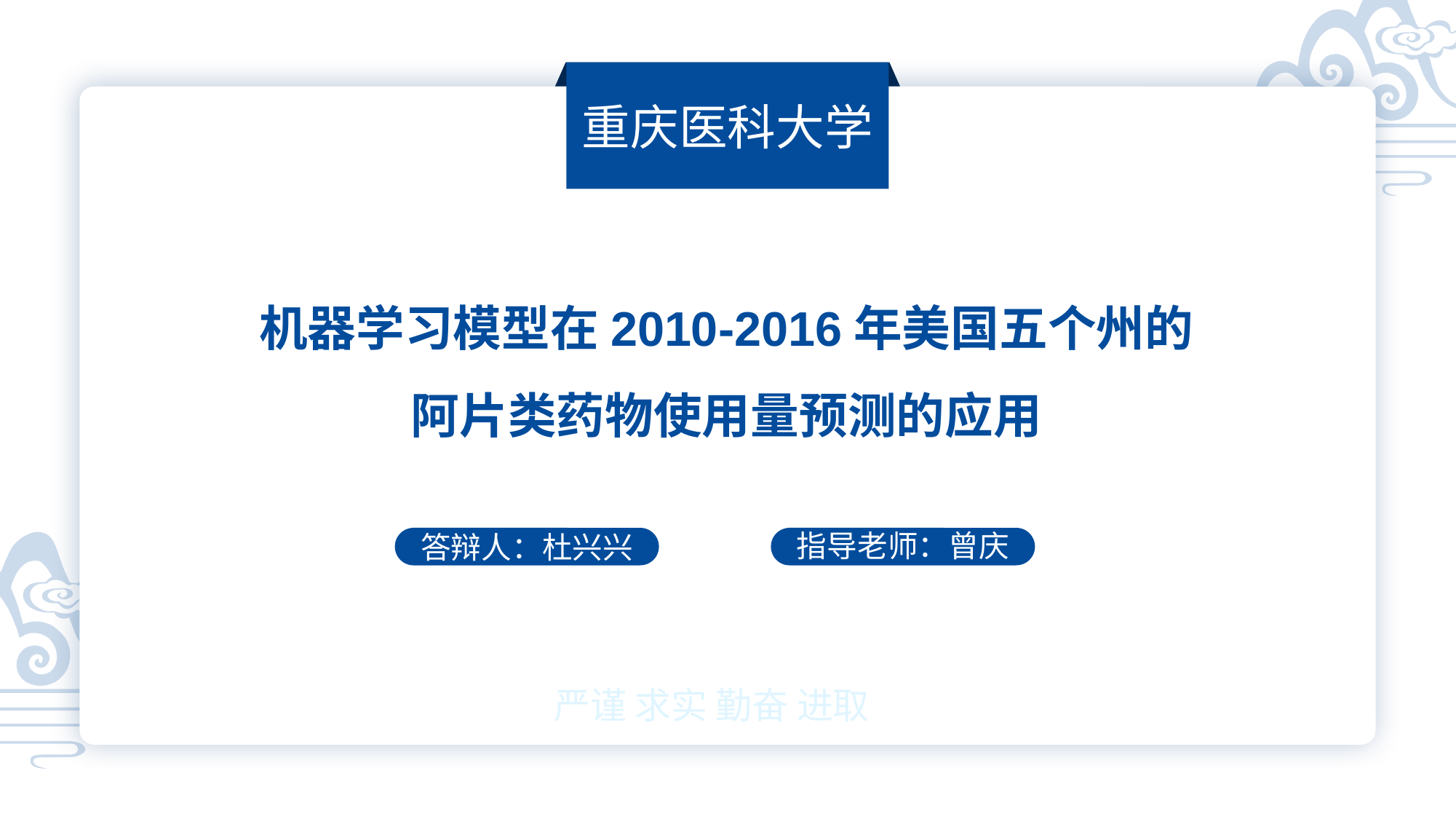

# 机器学习模型在2010-2016年美国五个州的 阿片类药物使用量预测的应用
指导老师：曾庆
答辩人：杜兴兴